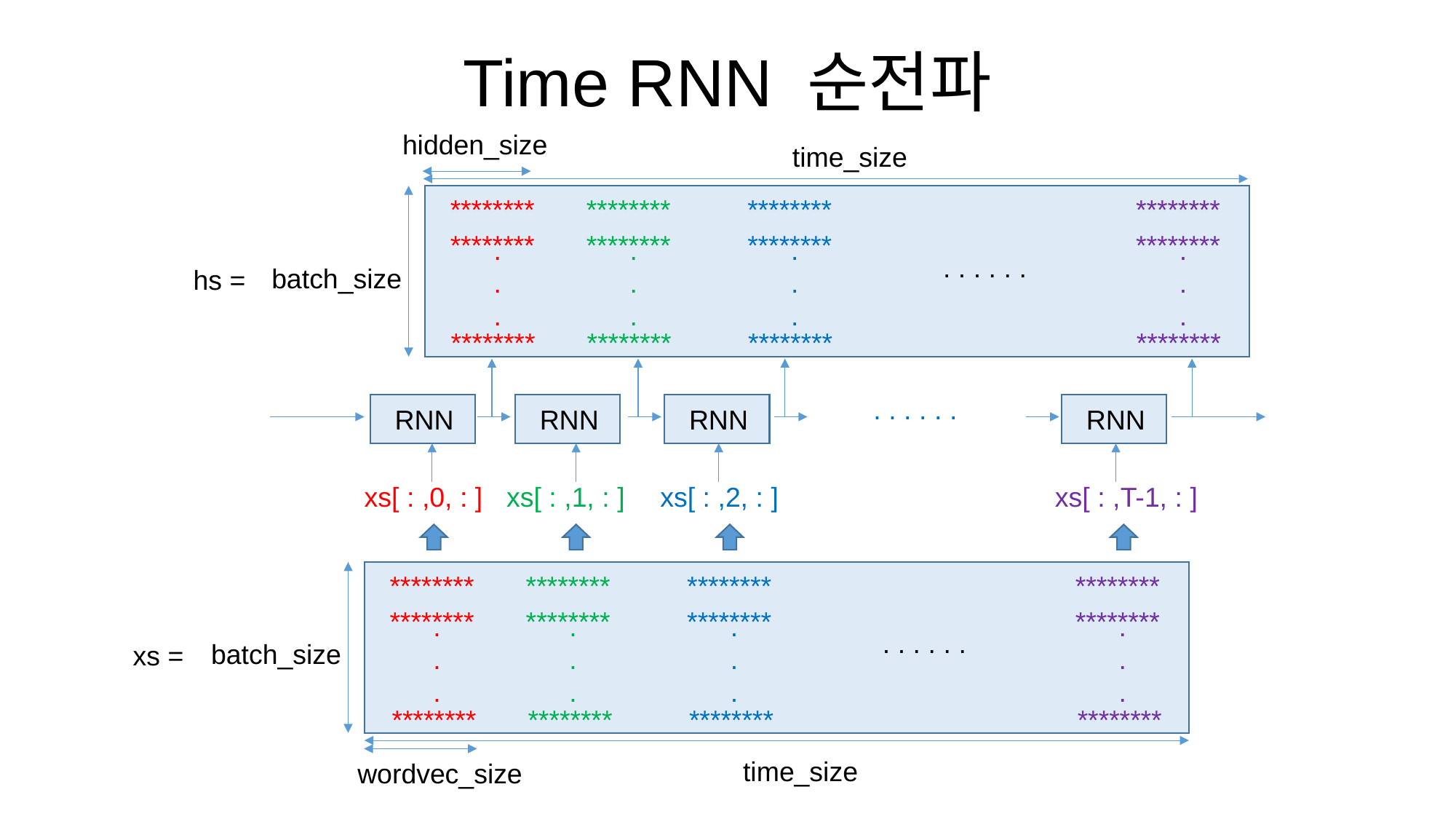

Time RNN 순전파
hidden_size
time_size

********
********
********
********
********
********
********
********
.
.
.
.
.
.
.
.
.
.
.
.
. . . . . .
batch_size
hs =
********
********
********
********
. . . . . .

RNN
RNN
RNN
RNN
xs[ : ,0, : ]
xs[ : ,1, : ]
xs[ : ,2, : ]
xs[ : ,T-1, : ]

********
********
********
********
********
********
********
********
.
.
.
.
.
.
.
.
.
.
.
.
. . . . . .
batch_size
xs =
********
********
********
********
time_size
wordvec_size